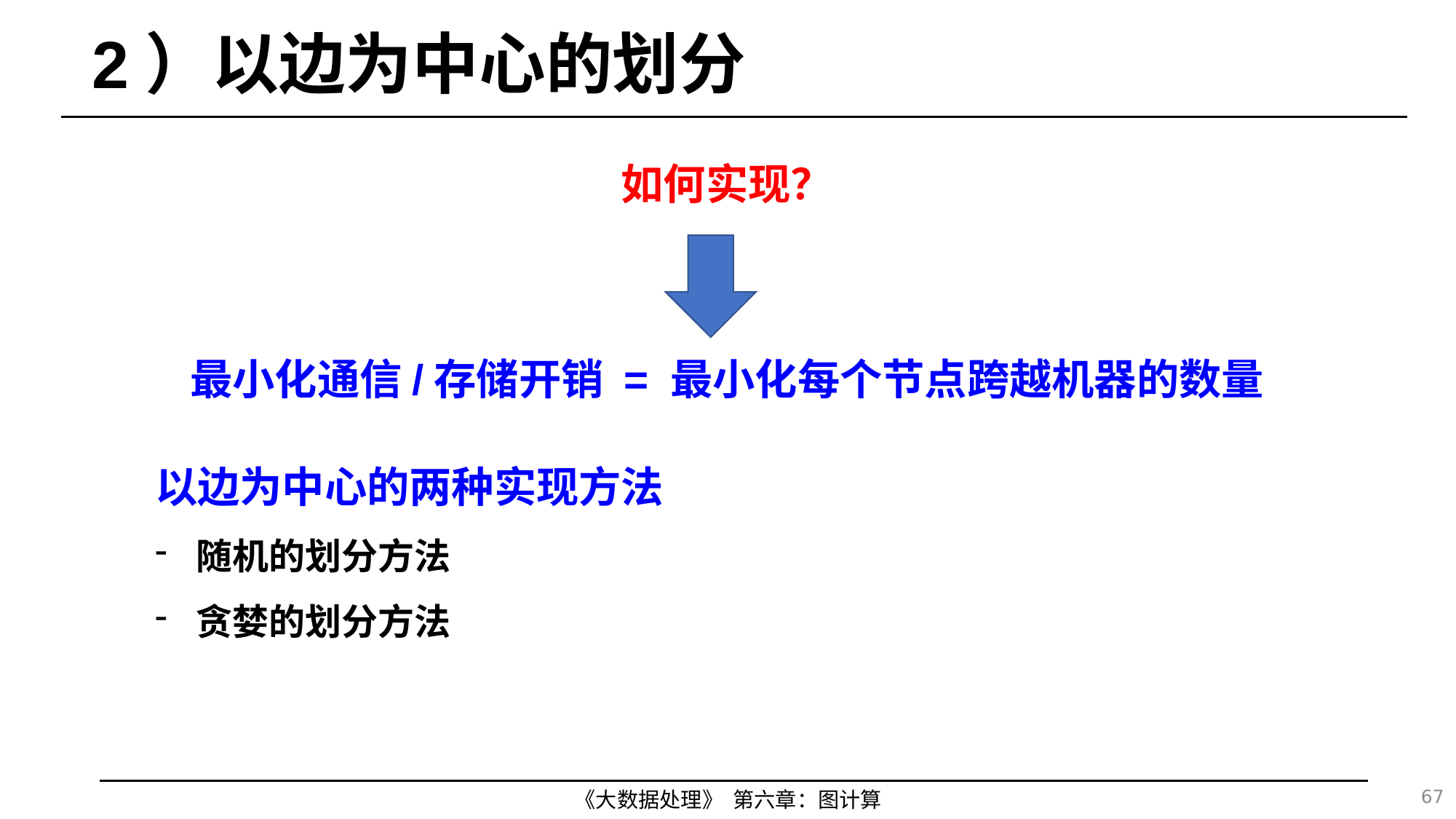

# 2）以边为中心的划分
如何实现？

最小化通信/存储开销 = 最小化每个节点跨越机器的数量
以边为中心的两种实现方法
随机的划分方法
贪婪的划分方法
67